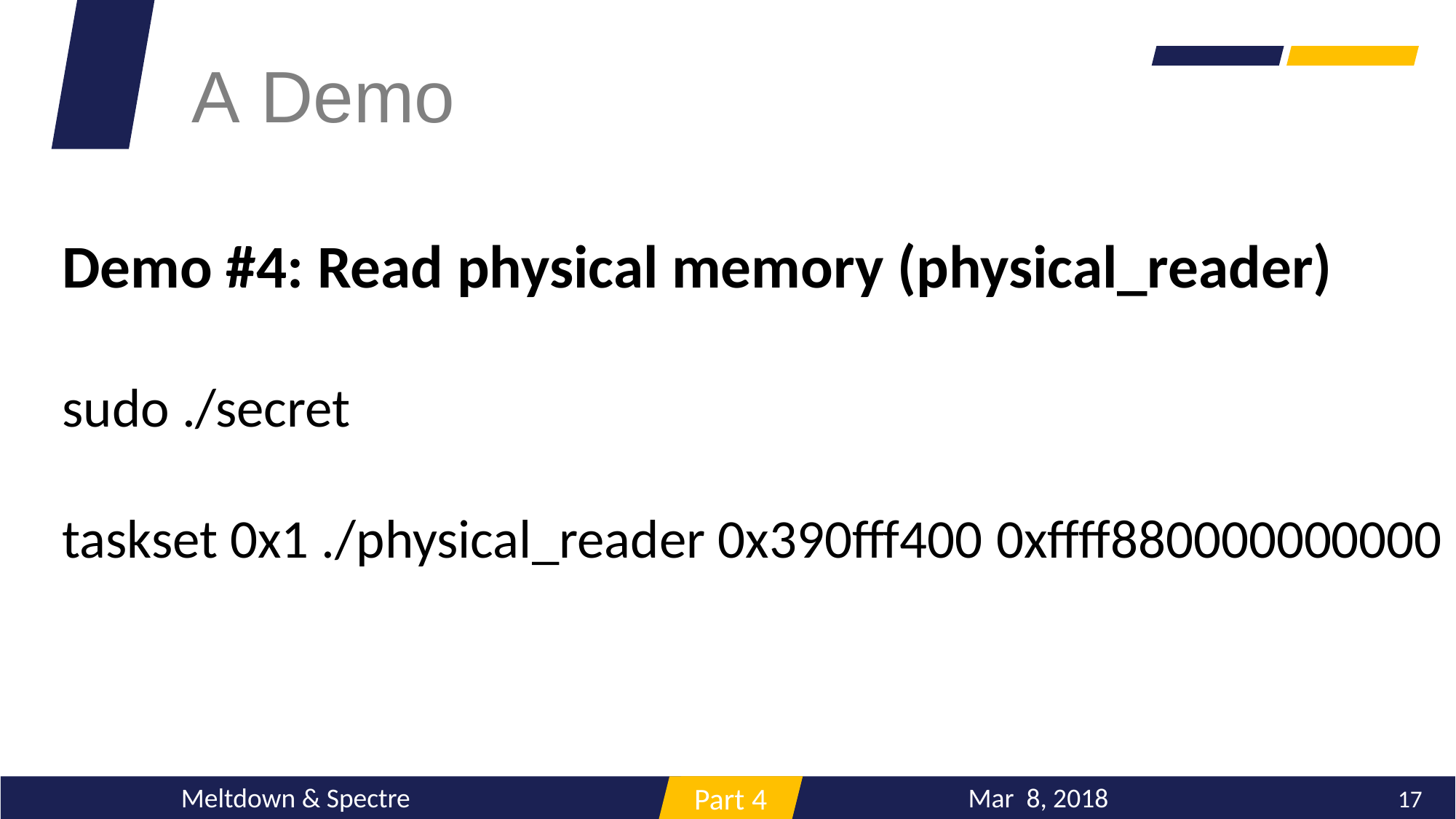

A Demo

Demo #4: Read physical memory (physical_reader)

sudo ./secret
taskset 0x1 ./physical_reader 0x390fff400 0xffff880000000000

海量数据
Mar  8, 2018
Meltdown & Spectre
17

Part 4